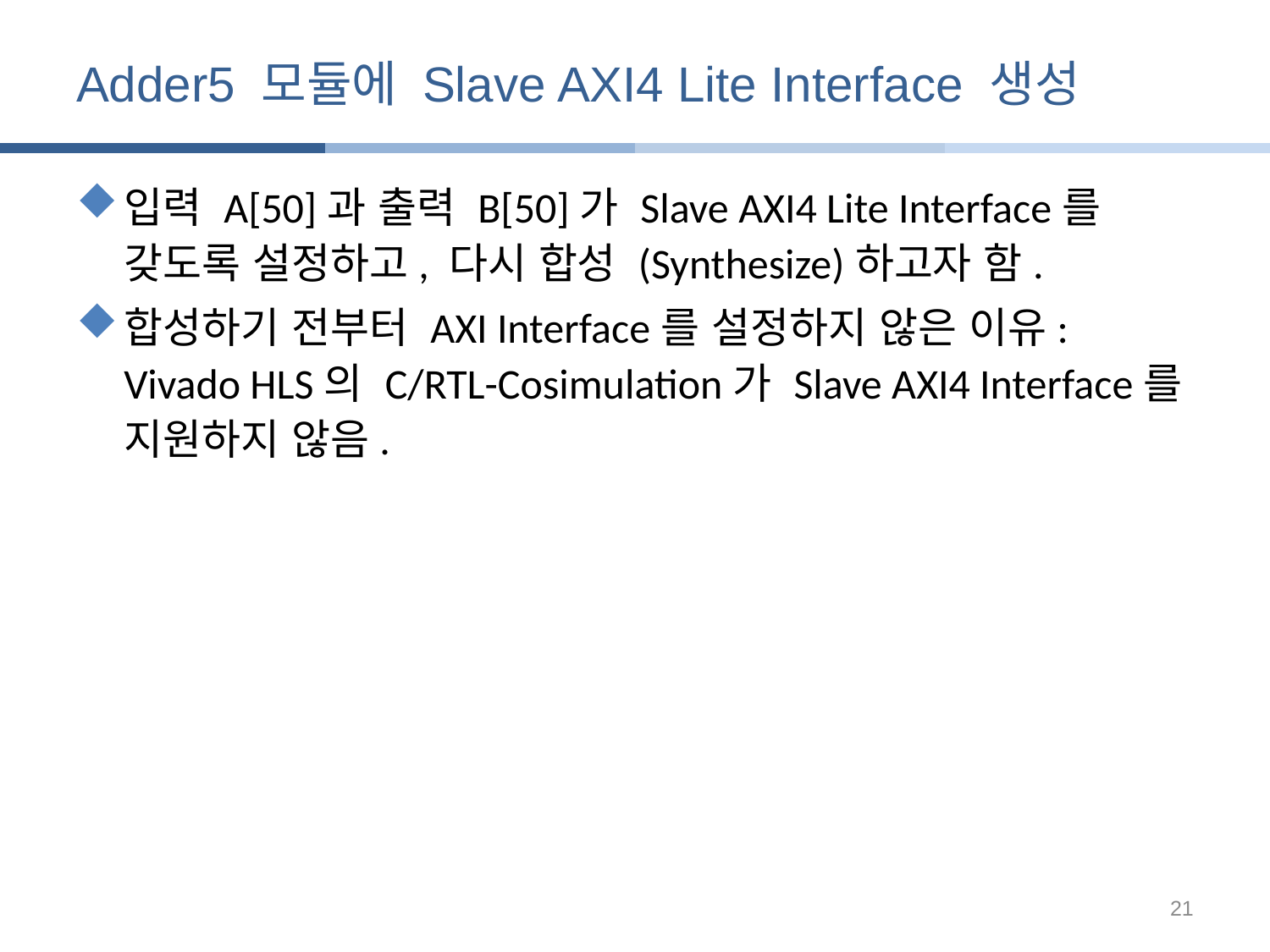

# Adder5 모듈에 Slave AXI4 Lite Interface 생성
입력 A[50]과 출력 B[50]가 Slave AXI4 Lite Interface를 갖도록 설정하고, 다시 합성 (Synthesize)하고자 함.
합성하기 전부터 AXI Interface를 설정하지 않은 이유: Vivado HLS의 C/RTL-Cosimulation가 Slave AXI4 Interface를 지원하지 않음.
21